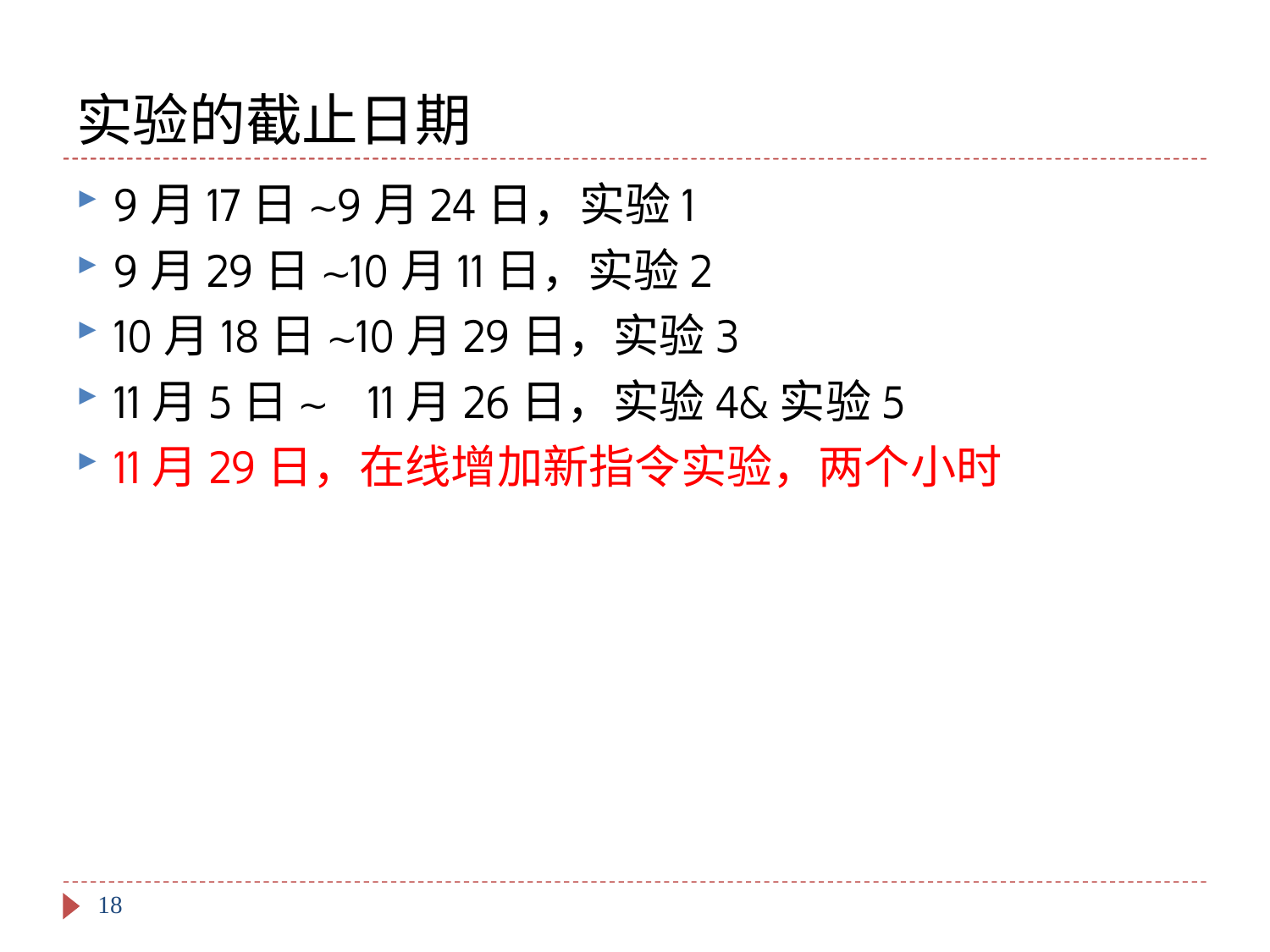

# 实验的截止日期
9月17日~9月24日，实验1
9月29日~10月11日，实验2
10月18日~10月29日，实验3
11月5日~	11月26日，实验4&实验5
11月29日，在线增加新指令实验，两个小时
18